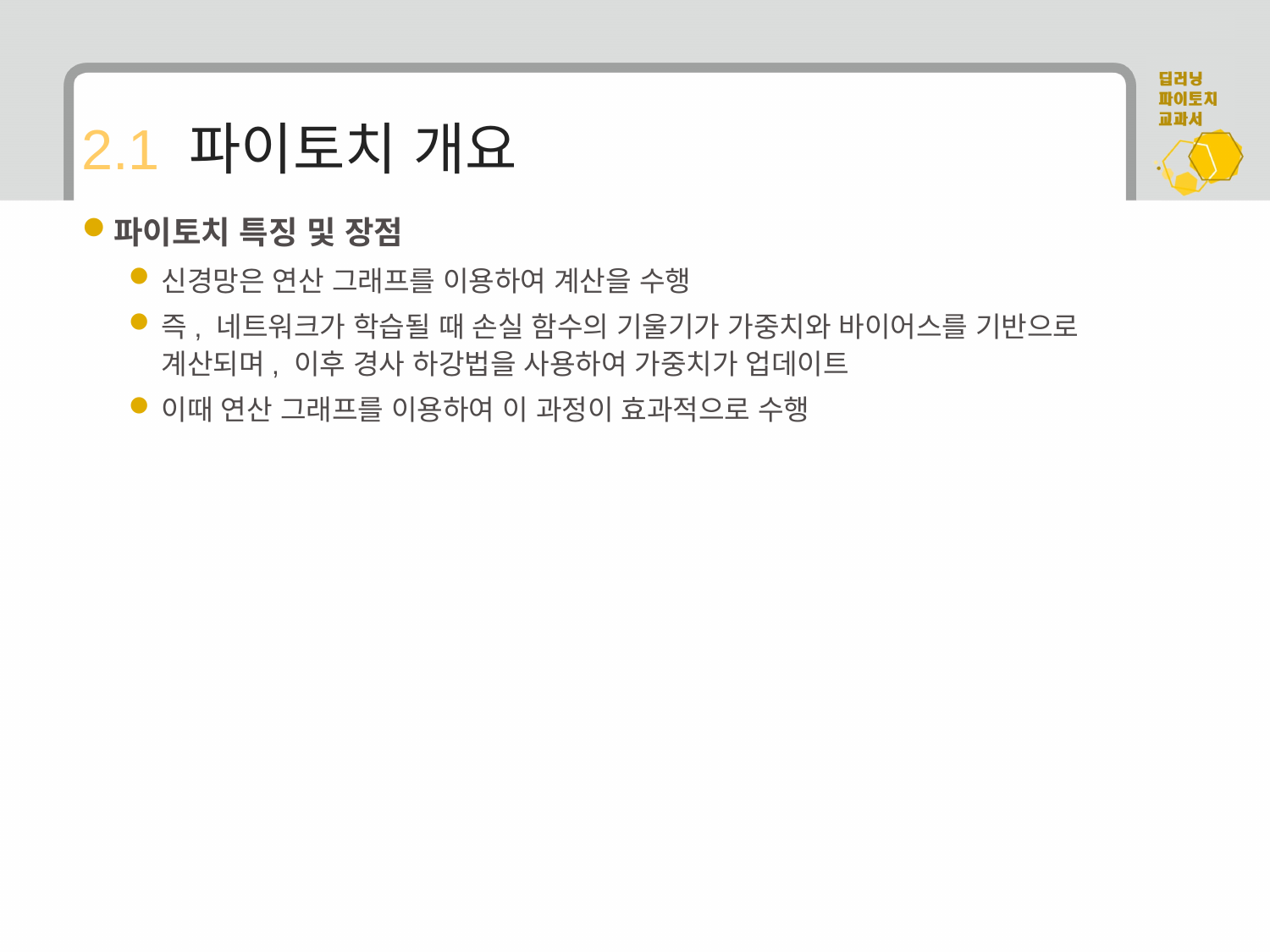

# 2.1 파이토치 개요
파이토치 특징 및 장점
신경망은 연산 그래프를 이용하여 계산을 수행
즉, 네트워크가 학습될 때 손실 함수의 기울기가 가중치와 바이어스를 기반으로 계산되며, 이후 경사 하강법을 사용하여 가중치가 업데이트
이때 연산 그래프를 이용하여 이 과정이 효과적으로 수행